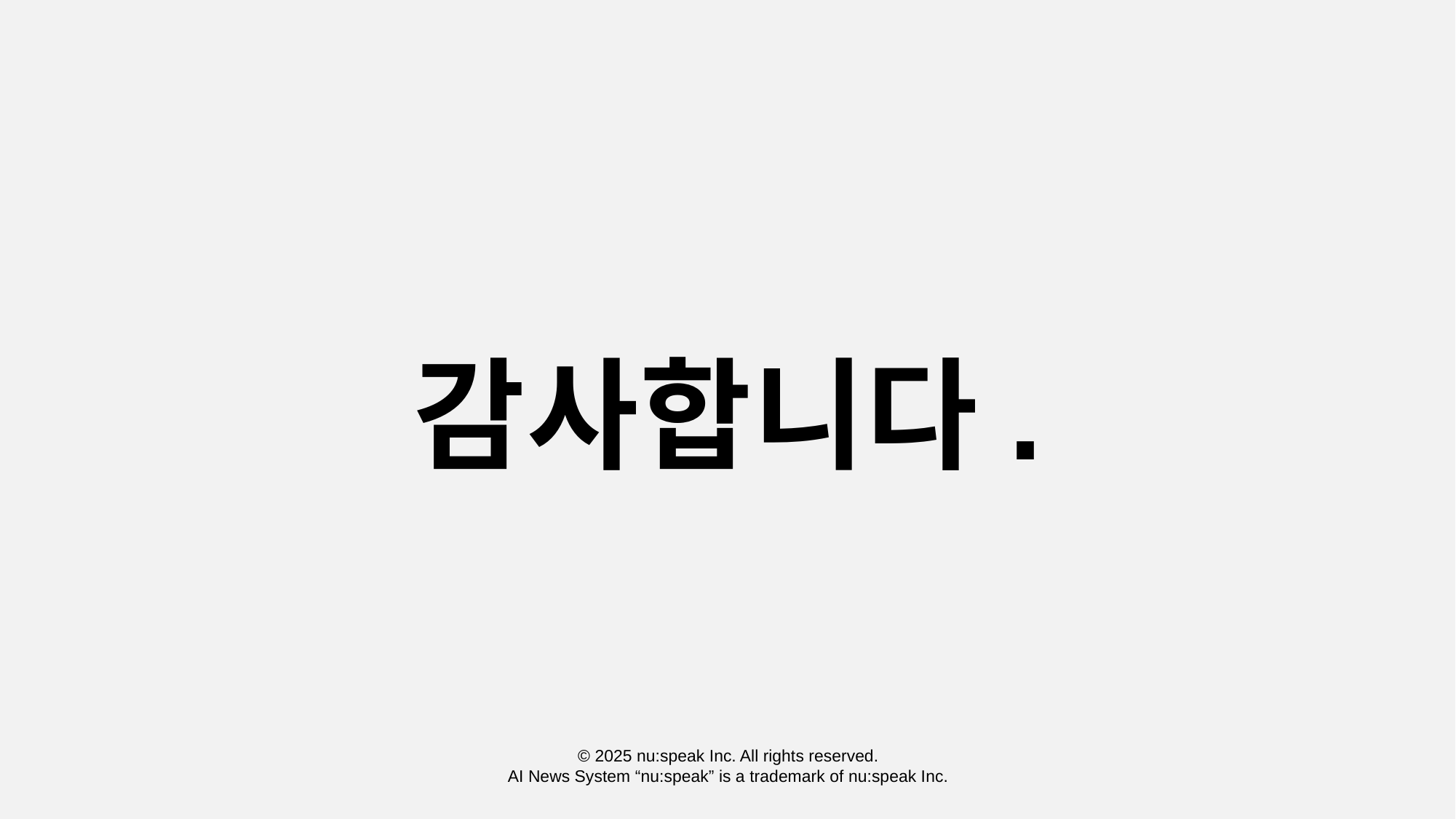

감사합니다.
© 2025 nu:speak Inc. All rights reserved.
AI News System “nu:speak” is a trademark of nu:speak Inc.